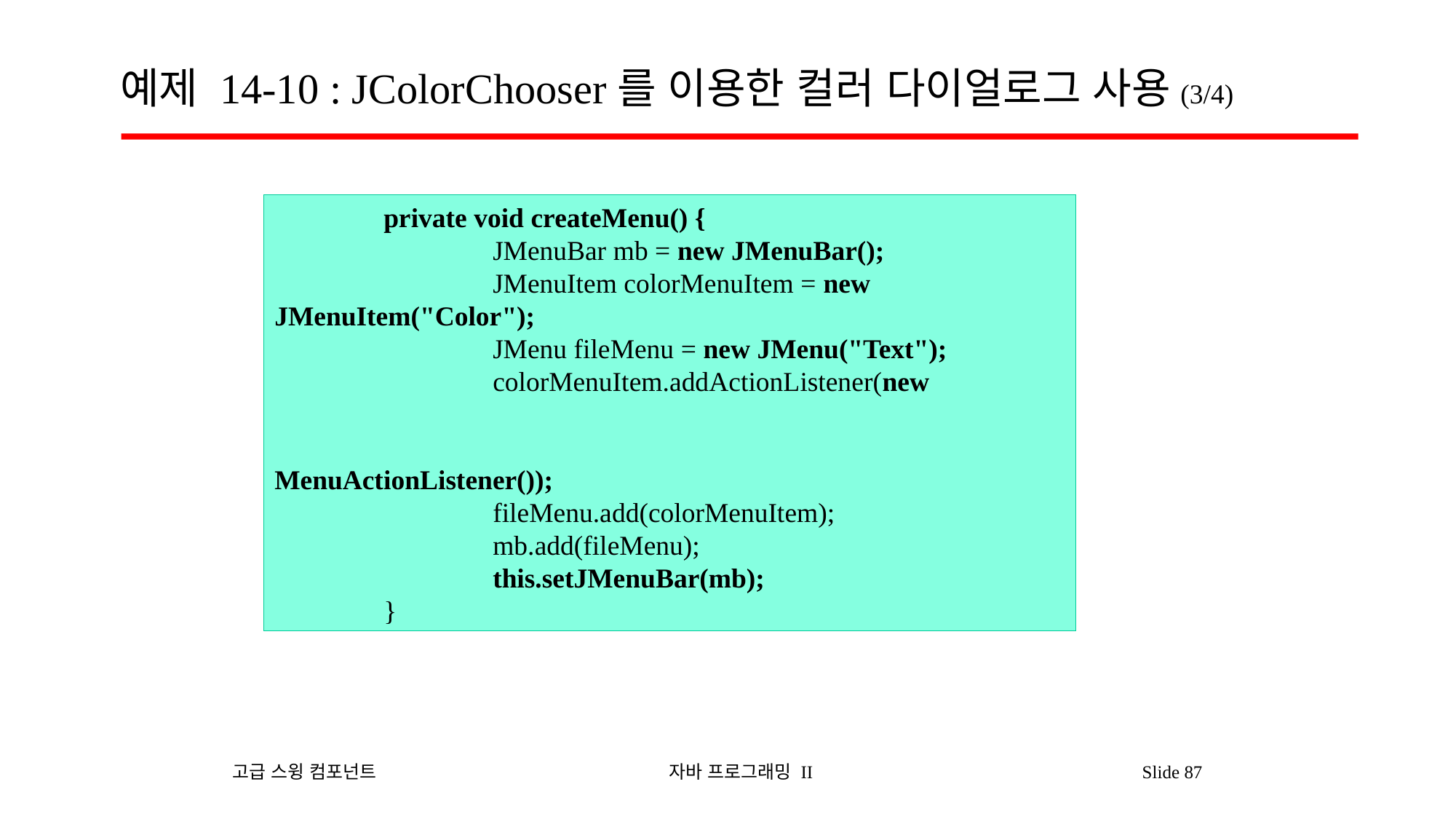

# 예제 14-10 : JColorChooser를 이용한 컬러 다이얼로그 사용(3/4)
	private void createMenu() {
		JMenuBar mb = new JMenuBar();
		JMenuItem colorMenuItem = new JMenuItem("Color");
		JMenu fileMenu = new JMenu("Text");
		colorMenuItem.addActionListener(new
												MenuActionListener());
		fileMenu.add(colorMenuItem);
		mb.add(fileMenu);
		this.setJMenuBar(mb);
	}